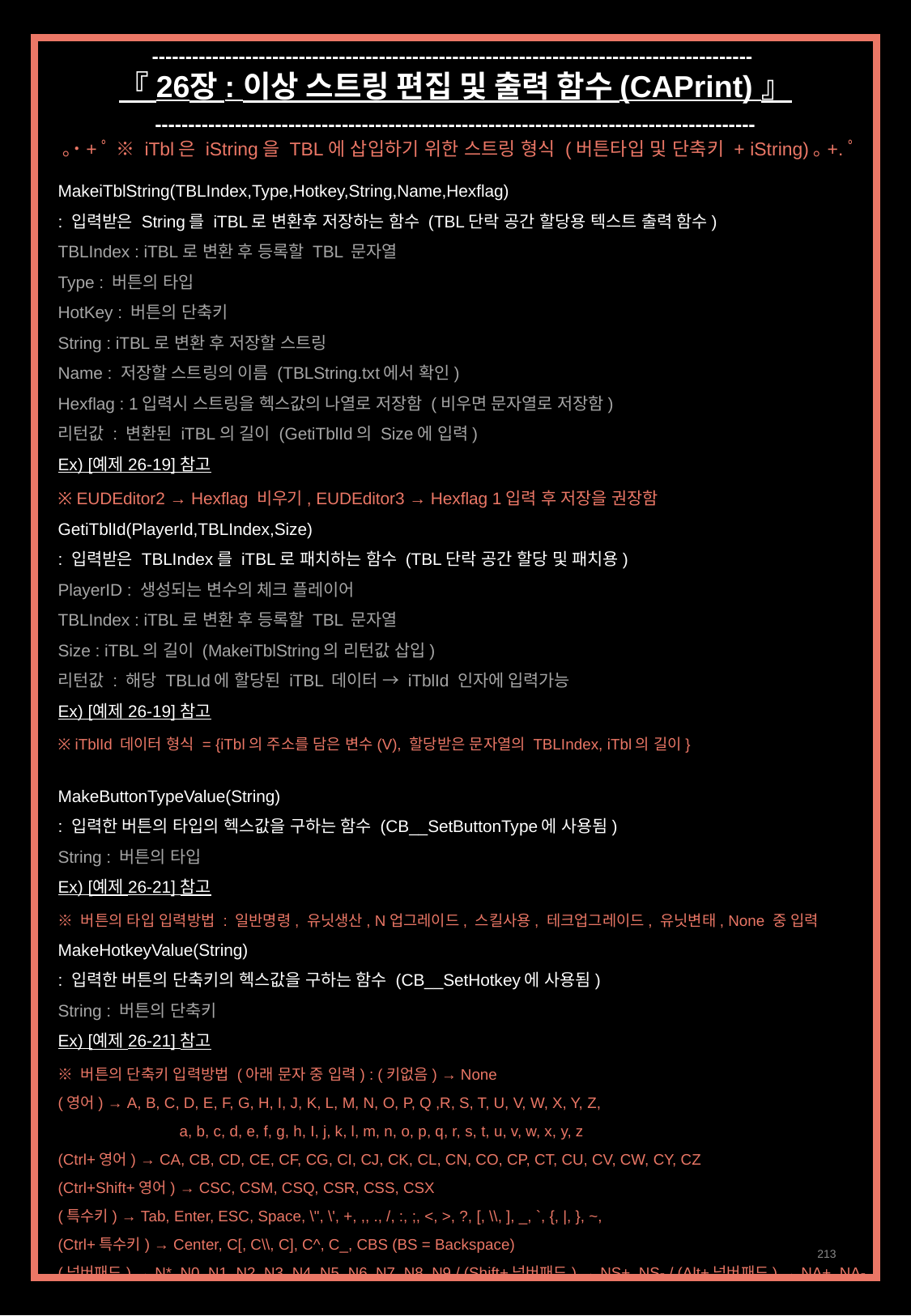

------------------------------------------------------------------------------------------
『 26장 : 이상 스트링 편집 및 출력 함수 (CAPrint) 』
------------------------------------------------------------------------------------------

｡˙+ﾟ ※ iTbl은 iString을 TBL에 삽입하기 위한 스트링 형식 (버튼타입 및 단축키 + iString)｡+.ﾟ
MakeiTblString(TBLIndex,Type,Hotkey,String,Name,Hexflag)
: 입력받은 String를 iTBL로 변환후 저장하는 함수 (TBL단락 공간 할당용 텍스트 출력 함수)
TBLIndex : iTBL로 변환 후 등록할 TBL 문자열
Type : 버튼의 타입
HotKey : 버튼의 단축키
String : iTBL로 변환 후 저장할 스트링
Name : 저장할 스트링의 이름 (TBLString.txt에서 확인)
Hexflag : 1입력시 스트링을 헥스값의 나열로 저장함 (비우면 문자열로 저장함)
리턴값 : 변환된 iTBL의 길이 (GetiTblId의 Size에 입력)
Ex) [예제 26-19] 참고
※ EUDEditor2 → Hexflag 비우기, EUDEditor3 → Hexflag 1입력 후 저장을 권장함
GetiTblId(PlayerId,TBLIndex,Size)
: 입력받은 TBLIndex를 iTBL로 패치하는 함수 (TBL단락 공간 할당 및 패치용)
PlayerID : 생성되는 변수의 체크 플레이어
TBLIndex : iTBL로 변환 후 등록할 TBL 문자열
Size : iTBL의 길이 (MakeiTblString의 리턴값 삽입)
리턴값 : 해당 TBLId에 할당된 iTBL 데이터 → iTblId 인자에 입력가능
Ex) [예제 26-19] 참고
※ iTblId 데이터 형식 = {iTbl의 주소를 담은 변수(V), 할당받은 문자열의 TBLIndex, iTbl의 길이}

MakeButtonTypeValue(String)
: 입력한 버튼의 타입의 헥스값을 구하는 함수 (CB__SetButtonType에 사용됨)
String : 버튼의 타입
Ex) [예제 26-21] 참고
※ 버튼의 타입 입력방법 : 일반명령, 유닛생산, N업그레이드, 스킬사용, 테크업그레이드, 유닛변태, None 중 입력
MakeHotkeyValue(String)
: 입력한 버튼의 단축키의 헥스값을 구하는 함수 (CB__SetHotkey에 사용됨)
String : 버튼의 단축키
Ex) [예제 26-21] 참고
※ 버튼의 단축키 입력방법 (아래 문자 중 입력) : (키없음) → None
(영어) → A, B, C, D, E, F, G, H, I, J, K, L, M, N, O, P, Q ,R, S, T, U, V, W, X, Y, Z,
	a, b, c, d, e, f, g, h, I, j, k, l, m, n, o, p, q, r, s, t, u, v, w, x, y, z
(Ctrl+영어) → CA, CB, CD, CE, CF, CG, CI, CJ, CK, CL, CN, CO, CP, CT, CU, CV, CW, CY, CZ
(Ctrl+Shift+영어) → CSC, CSM, CSQ, CSR, CSS, CSX
(특수키) → Tab, Enter, ESC, Space, \", \', +, ,, ., /, :, ;, <, >, ?, [, \\, ], _, `, {, |, }, ~,
(Ctrl+특수키) → Center, C[, C\\, C], C^, C_, CBS (BS = Backspace)
(넘버패드) → N*, N0, N1, N2, N3, N4, N5, N6, N7, N8, N9 / (Shift+넘버패드) → NS+, NS- / (Alt+넘버패드) → NA+, NA-
213